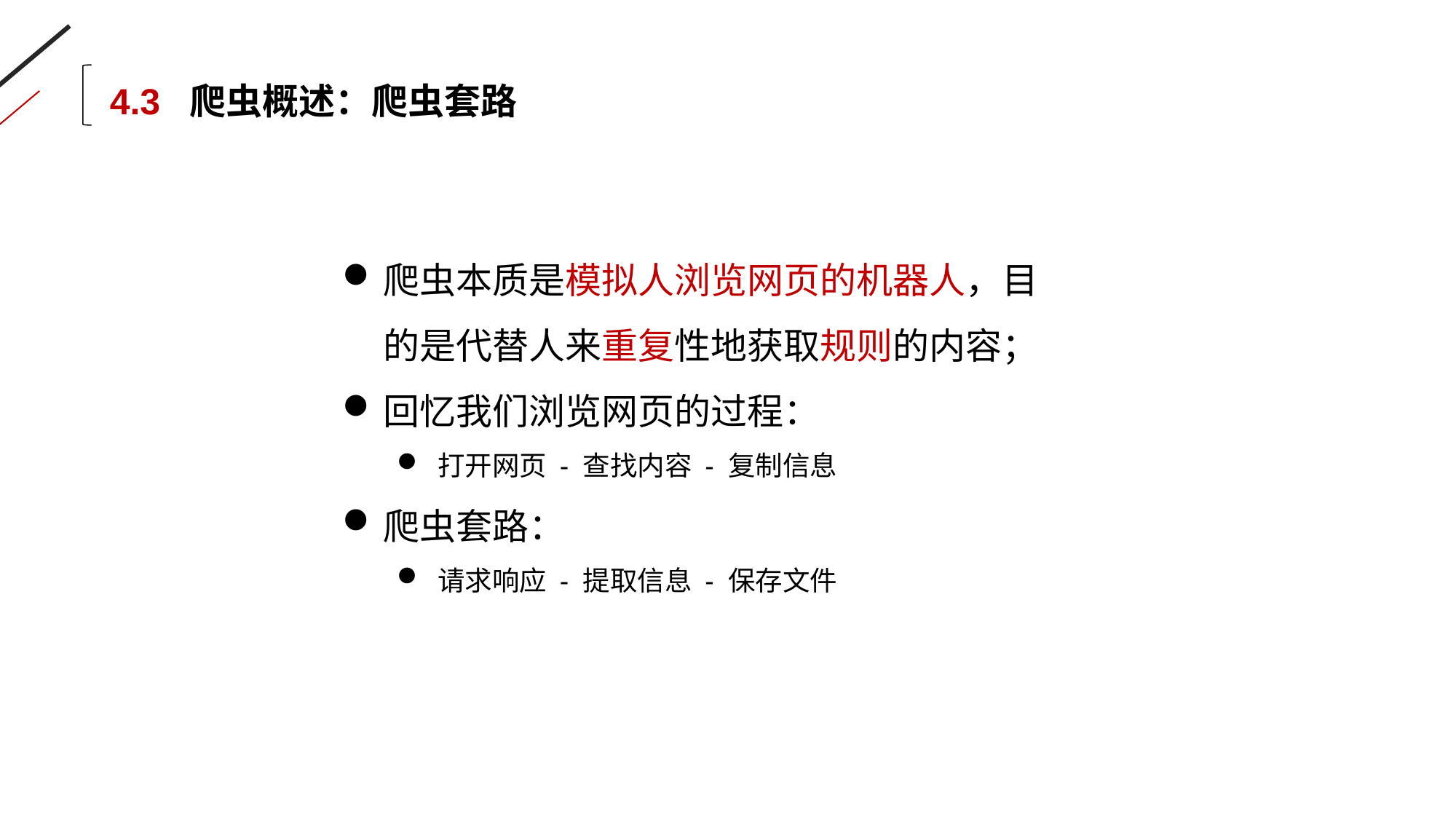

4.3  爬虫概述：爬虫套路
爬虫本质是模拟人浏览网页的机器人，目的是代替人来重复性地获取规则的内容；
回忆我们浏览网页的过程：
打开网页 - 查找内容 - 复制信息
爬虫套路：
请求响应 - 提取信息 - 保存文件